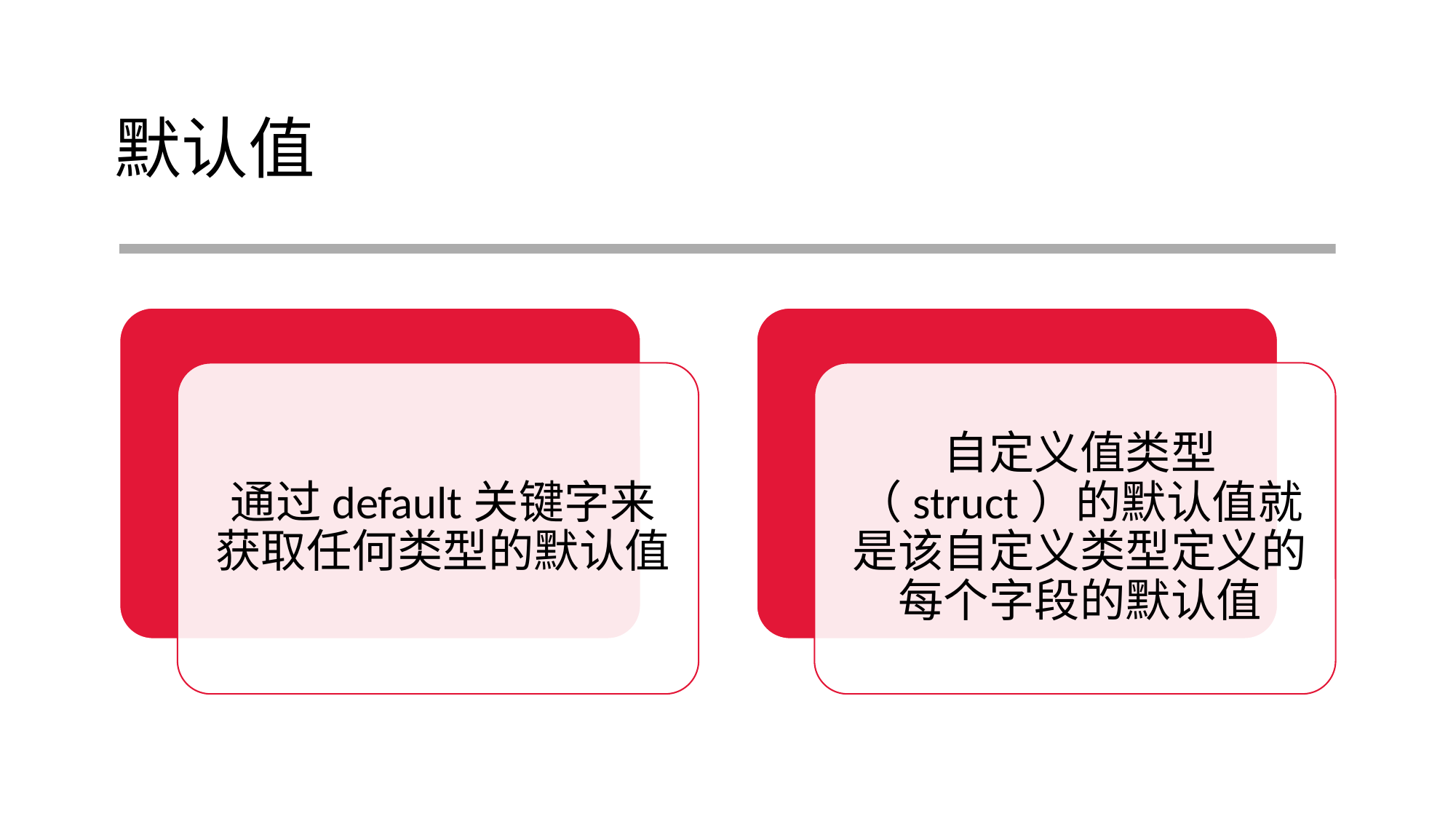

# 默认值

通过default关键字来获取任何类型的默认值
自定义值类型（struct）的默认值就是该自定义类型定义的每个字段的默认值